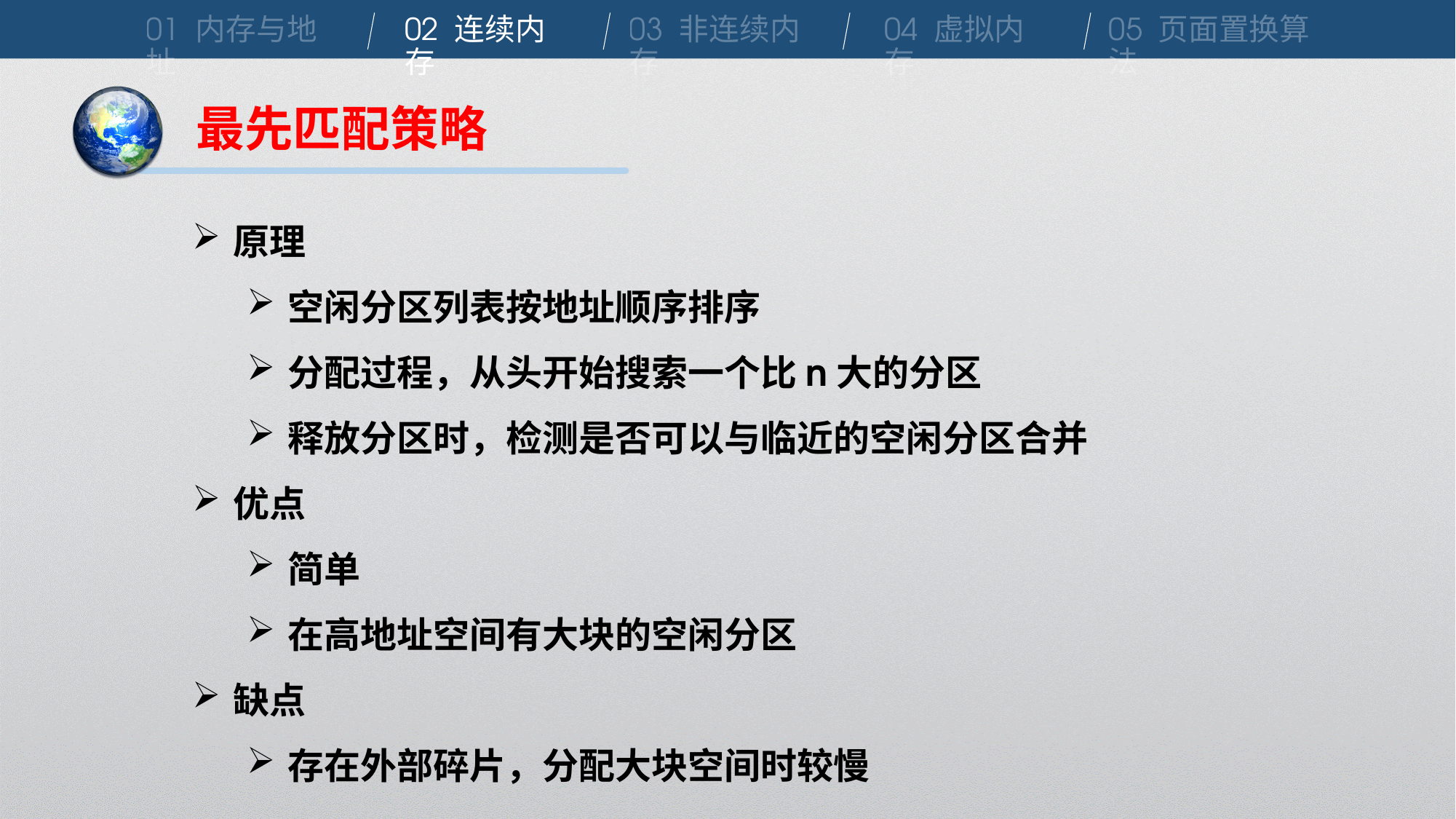

01 内存与地址
02 连续内存
03 非连续内存
04 虚拟内存
05 页面置换算法
最先匹配策略
原理
空闲分区列表按地址顺序排序
分配过程，从头开始搜索一个比n大的分区
释放分区时，检测是否可以与临近的空闲分区合并
优点
简单
在高地址空间有大块的空闲分区
缺点
存在外部碎片，分配大块空间时较慢